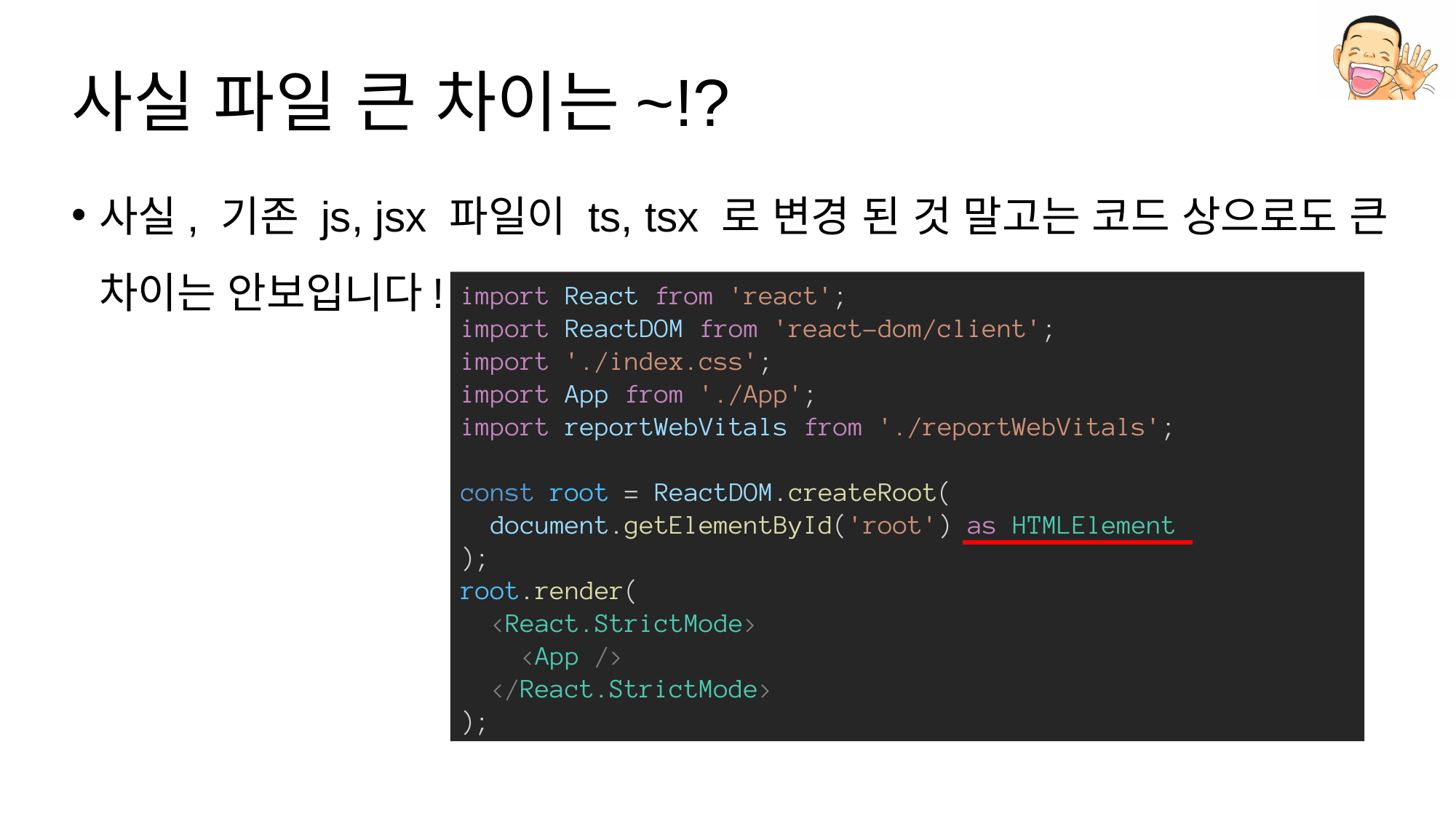

# 사실 파일 큰 차이는~!?
사실, 기존 js, jsx 파일이 ts, tsx 로 변경 된 것 말고는 코드 상으로도 큰 차이는 안보입니다!
import React from 'react';
import ReactDOM from 'react-dom/client';
import './index.css';
import App from './App';
import reportWebVitals from './reportWebVitals';
const root = ReactDOM.createRoot(
  document.getElementById('root') as HTMLElement
);
root.render(
  <React.StrictMode>
    <App />
  </React.StrictMode>
);